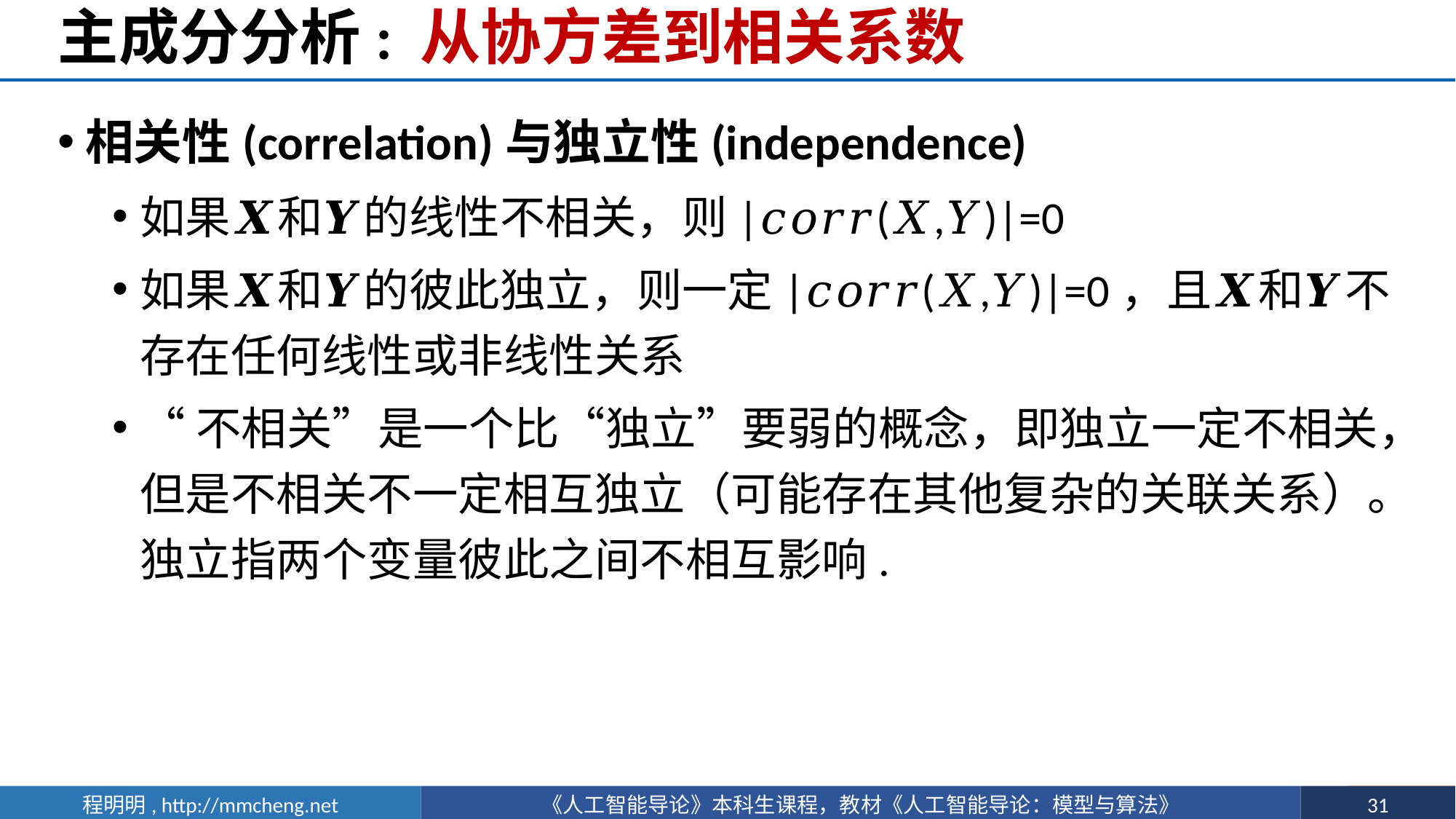

# 主成分分析: 从协方差到相关系数
相关性(correlation)与独立性(independence)
如果𝑿和𝒀的线性不相关，则|𝑐𝑜𝑟𝑟(𝑋,𝑌)|=0
如果𝑿和𝒀的彼此独立，则一定|𝑐𝑜𝑟𝑟(𝑋,𝑌)|=0，且𝑿和𝒀不存在任何线性或非线性关系
“不相关”是一个比“独立”要弱的概念，即独立一定不相关，但是不相关不一定相互独立（可能存在其他复杂的关联关系）。独立指两个变量彼此之间不相互影响.